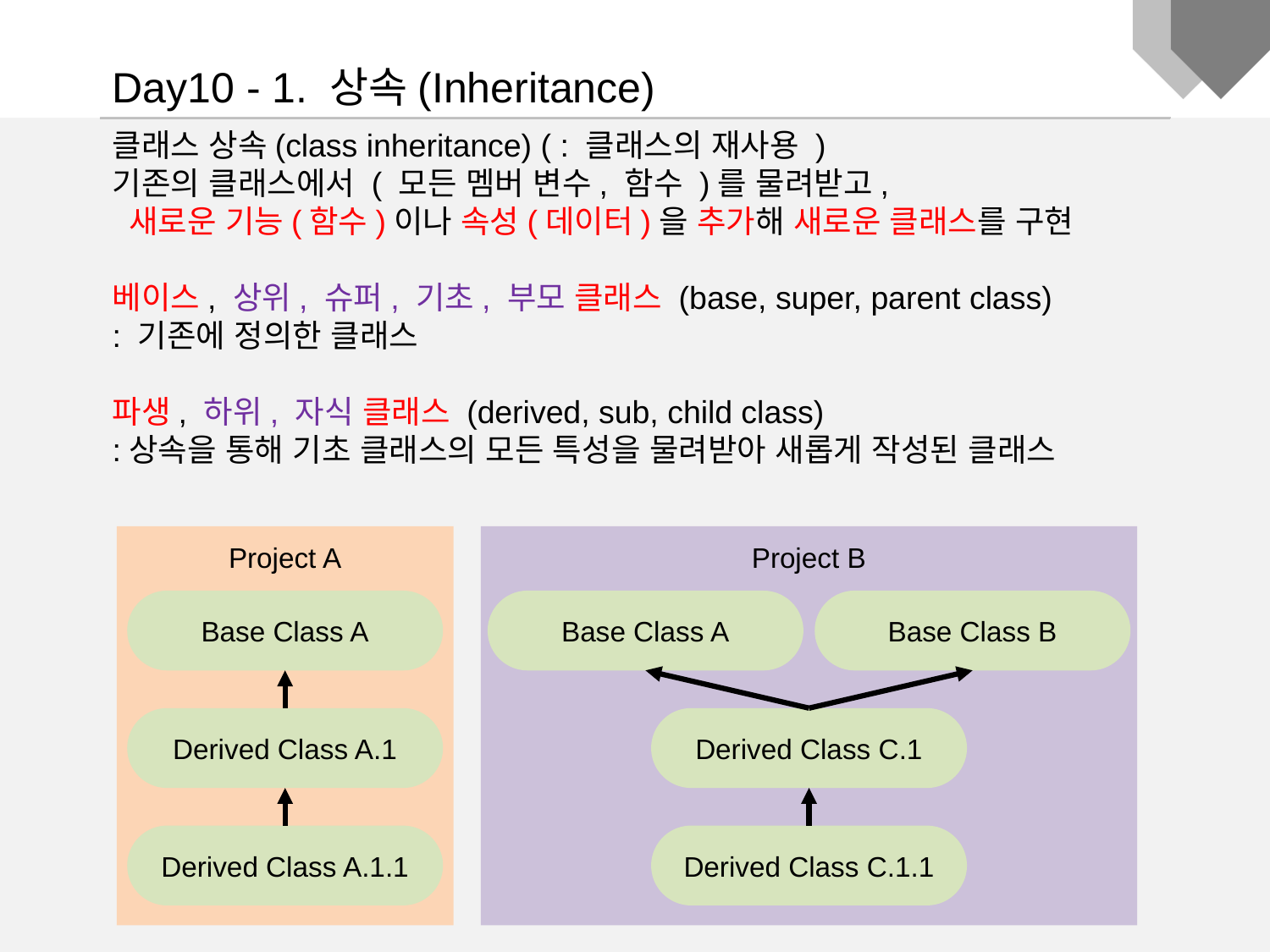

Day10 - 1. 상속(Inheritance)
클래스 상속(class inheritance) ( : 클래스의 재사용 )
기존의 클래스에서 ( 모든 멤버 변수, 함수 )를 물려받고,
 새로운 기능(함수)이나 속성(데이터)을 추가해 새로운 클래스를 구현

베이스, 상위, 슈퍼, 기초, 부모 클래스 (base, super, parent class)
: 기존에 정의한 클래스

파생, 하위, 자식 클래스 (derived, sub, child class)
:상속을 통해 기초 클래스의 모든 특성을 물려받아 새롭게 작성된 클래스

Project A

Base Class A
Derived Class A.1
Derived Class A.1.1
Project B

Base Class A
Base Class B
Derived Class C.1
Derived Class C.1.1